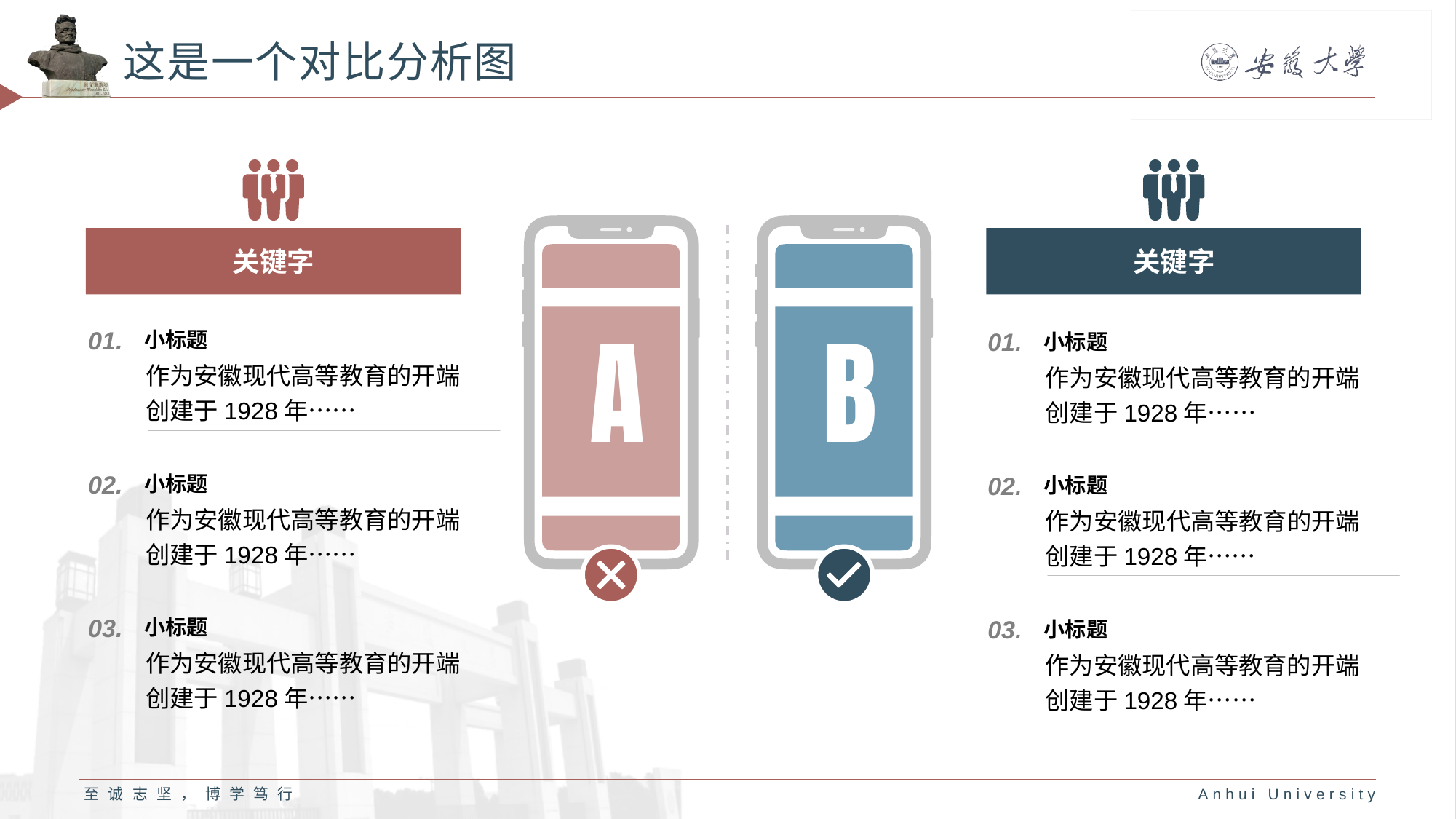

# 这是一个对比分析图

关键字
01.
小标题
作为安徽现代高等教育的开端
创建于1928年……
02.
小标题
作为安徽现代高等教育的开端创建于1928年……
03.
小标题
作为安徽现代高等教育的开端创建于1928年……

关键字
01.
小标题
作为安徽现代高等教育的开端创建于1928年……
02.
小标题
作为安徽现代高等教育的开端创建于1928年……
03.
小标题
作为安徽现代高等教育的开端创建于1928年……

A

B